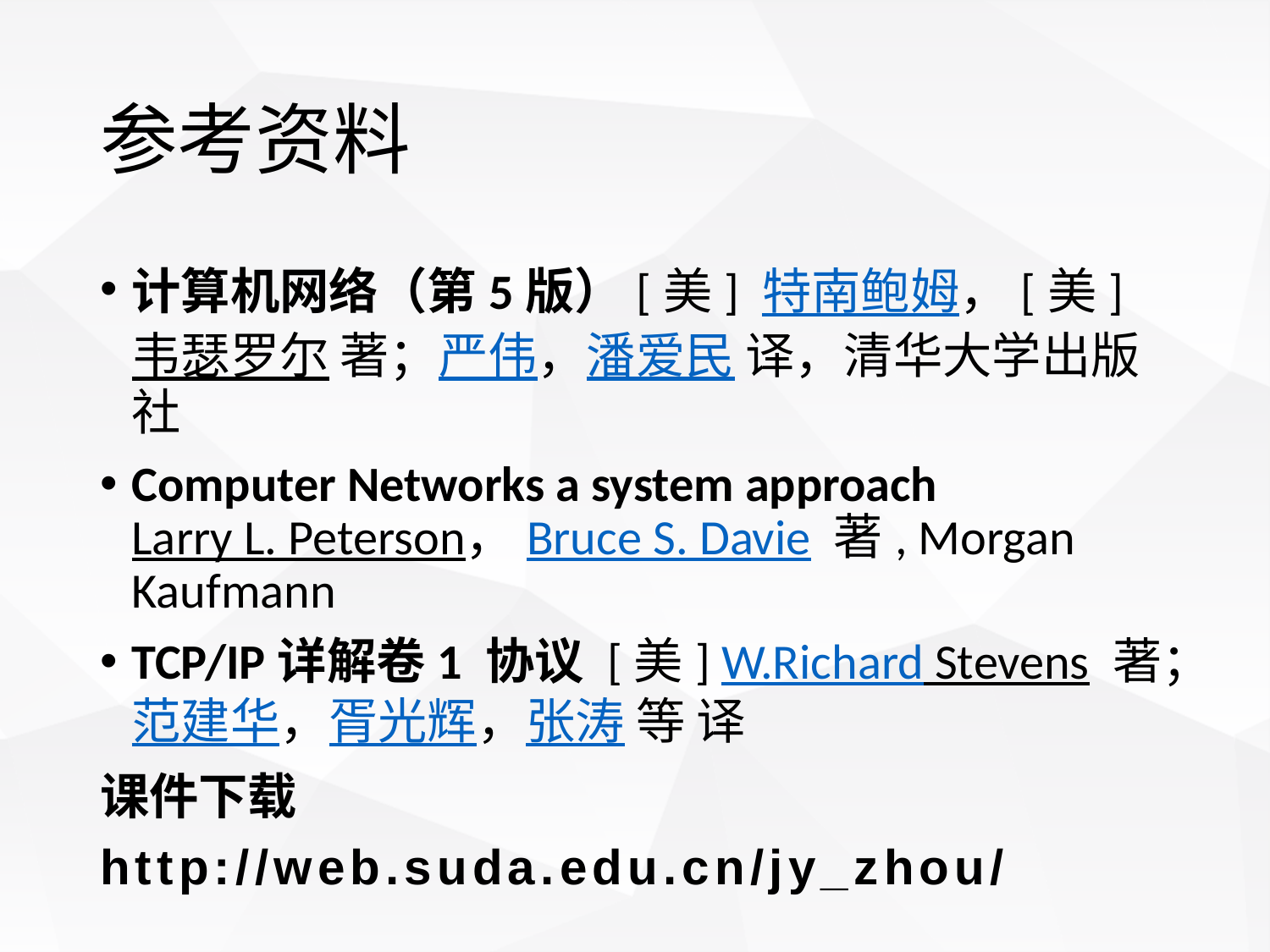

# 参考资料
计算机网络（第5版）[美] 特南鲍姆，[美] 韦瑟罗尔 著；严伟，潘爱民 译，清华大学出版社
Computer Networks a system approach Larry L. Peterson，Bruce S. Davie 著, Morgan Kaufmann
TCP/IP详解卷1 协议 [美] W.Richard Stevens 著；范建华，胥光辉，张涛 等 译
课件下载
http://web.suda.edu.cn/jy_zhou/